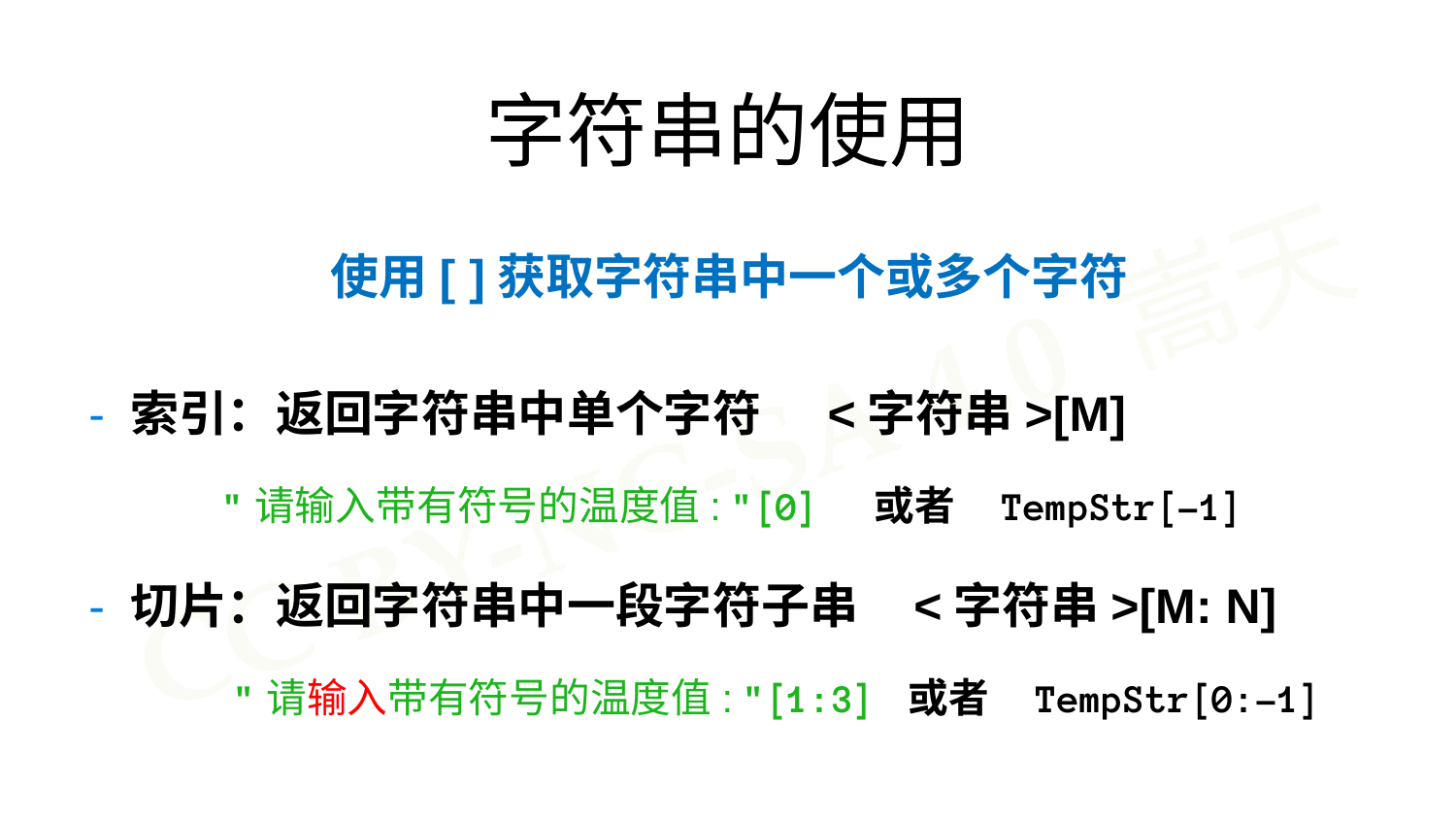

字符串的使用
使用[ ]获取字符串中一个或多个字符
- 索引：返回字符串中单个字符     <字符串>[M]
            "请输入带有符号的温度值: "[0]  或者    TempStr[-1]
- 切片：返回字符串中一段字符子串    <字符串>[M: N]
 	"请输入带有符号的温度值: "[1:3] 或者    TempStr[0:-1]